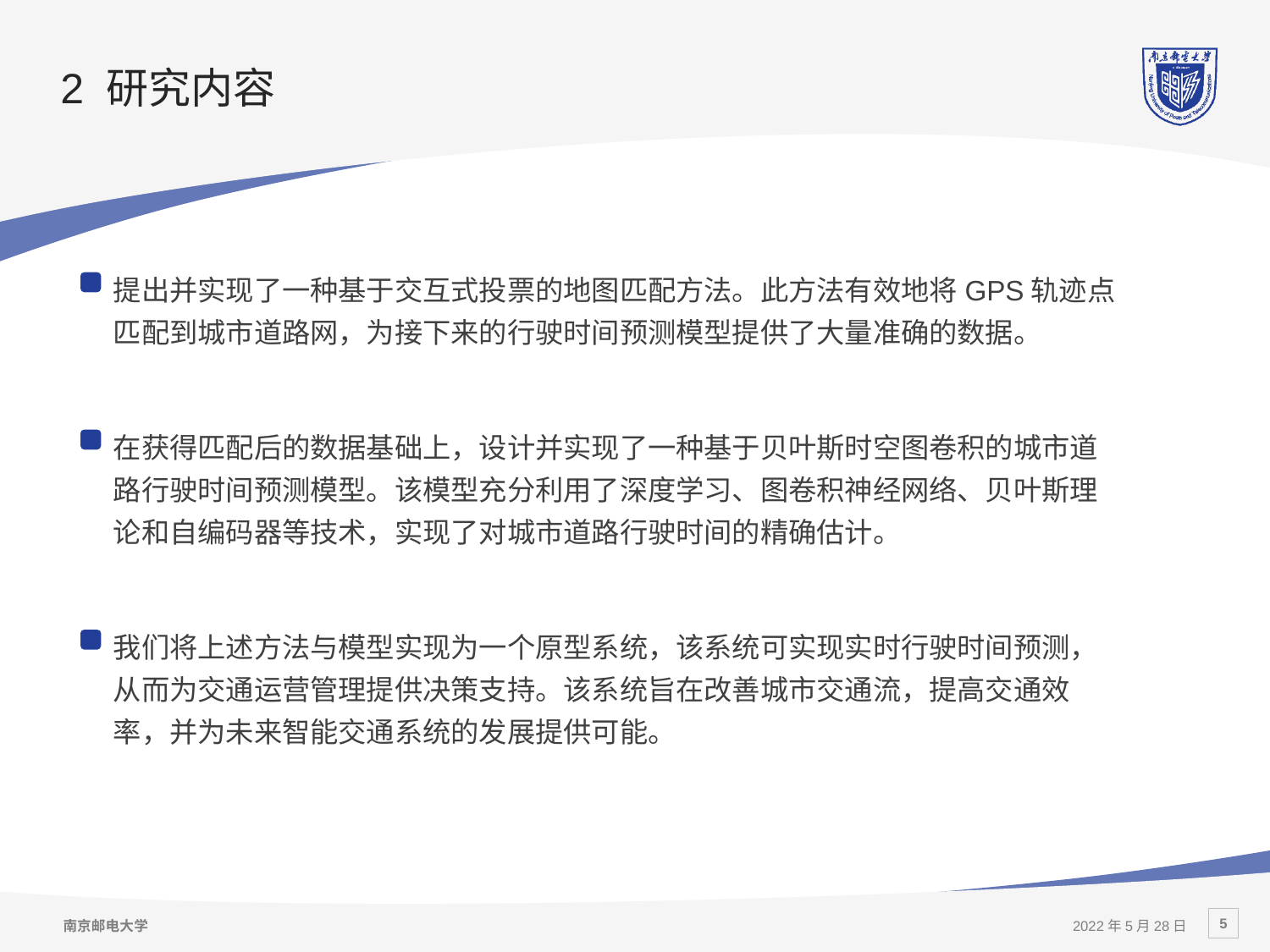

# 2 研究内容
提出并实现了一种基于交互式投票的地图匹配方法。此方法有效地将GPS轨迹点匹配到城市道路网，为接下来的行驶时间预测模型提供了大量准确的数据。

在获得匹配后的数据基础上，设计并实现了一种基于贝叶斯时空图卷积的城市道路行驶时间预测模型。该模型充分利用了深度学习、图卷积神经网络、贝叶斯理论和自编码器等技术，实现了对城市道路行驶时间的精确估计。

我们将上述方法与模型实现为一个原型系统，该系统可实现实时行驶时间预测，从而为交通运营管理提供决策支持。该系统旨在改善城市交通流，提高交通效率，并为未来智能交通系统的发展提供可能。